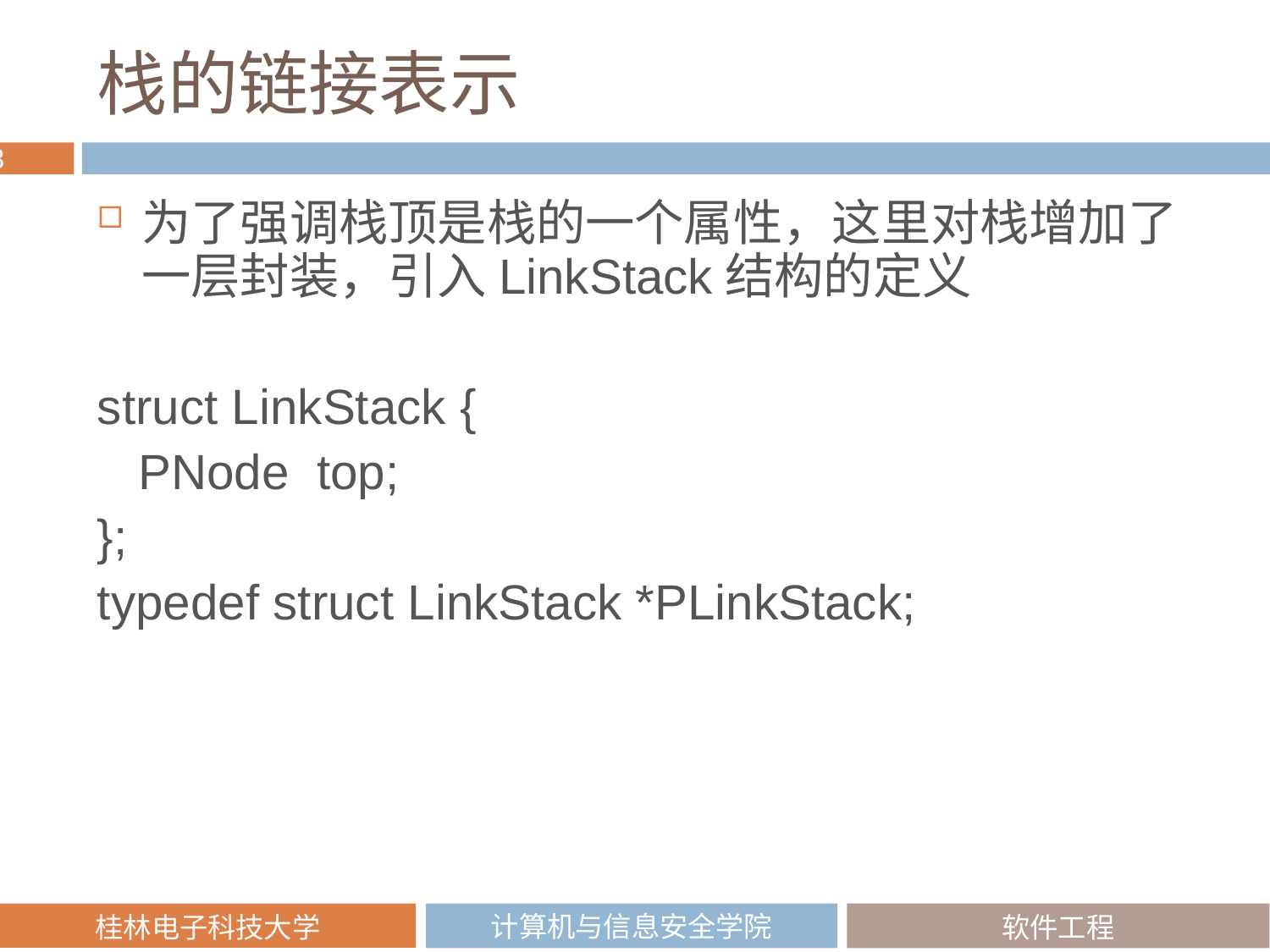

# 栈的链接表示
为了强调栈顶是栈的一个属性，这里对栈增加了一层封装，引入LinkStack结构的定义

struct LinkStack {
   PNode  top;
};
typedef struct LinkStack *PLinkStack;